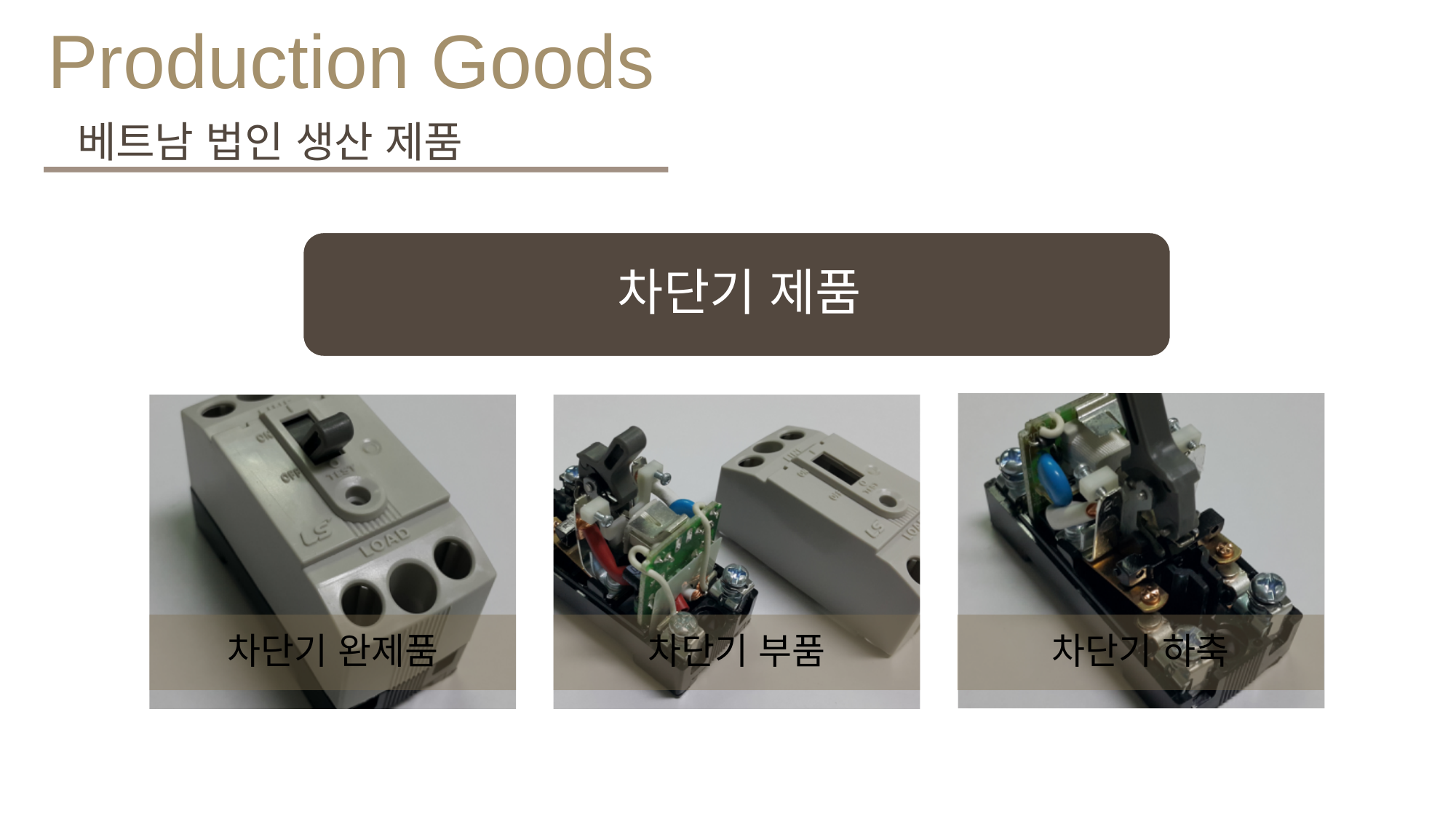

Production Goods
차단기 제품
베트남 법인 생산 제품
차단기 완제품
차단기 부품
차단기 하축